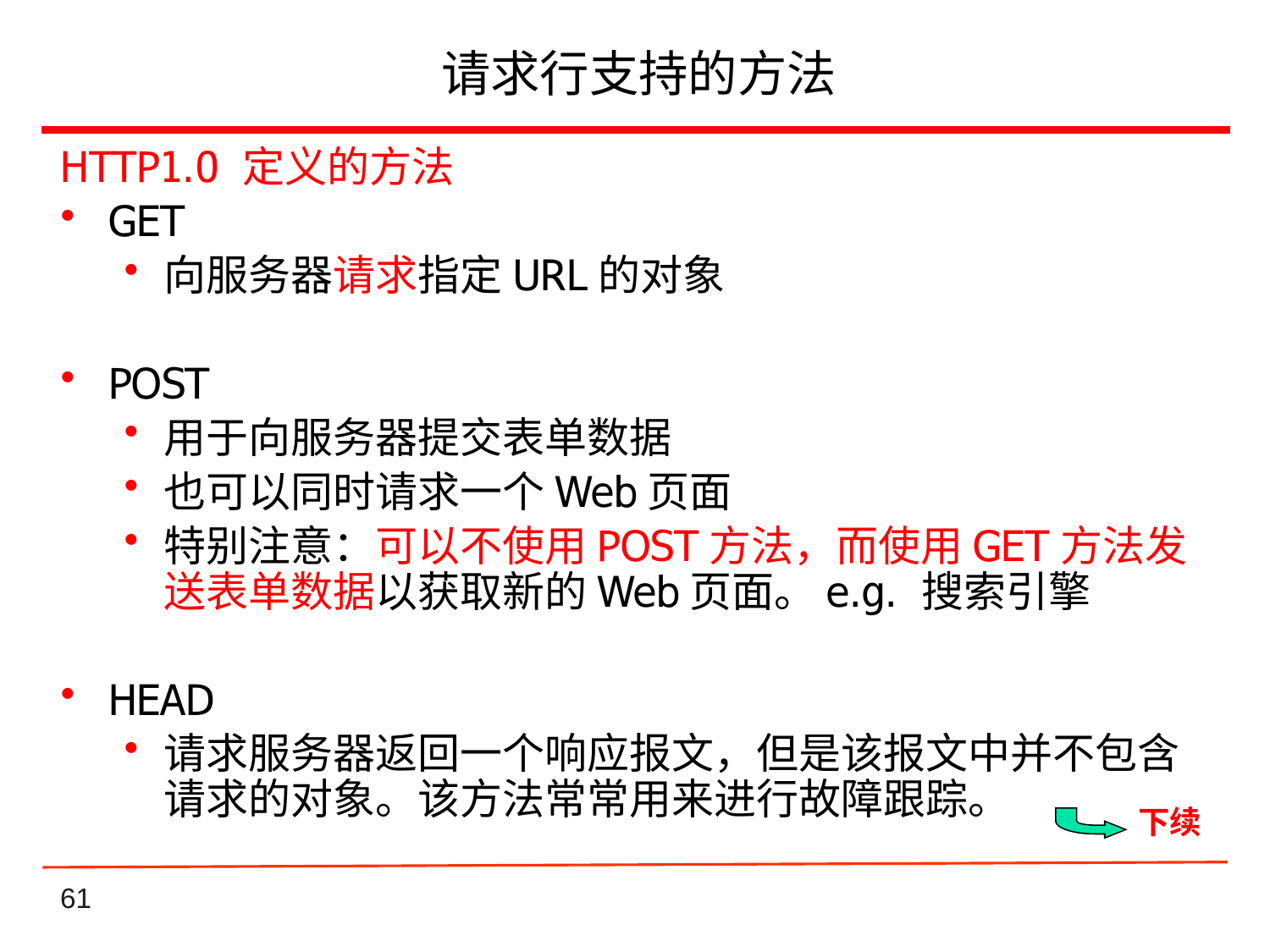

# 请求行支持的方法
HTTP1.0 定义的方法
GET
向服务器请求指定URL的对象

POST
用于向服务器提交表单数据
也可以同时请求一个Web页面
特别注意：可以不使用POST方法，而使用GET方法发送表单数据以获取新的Web页面。e.g. 搜索引擎

HEAD
请求服务器返回一个响应报文，但是该报文中并不包含请求的对象。该方法常常用来进行故障跟踪。
下续